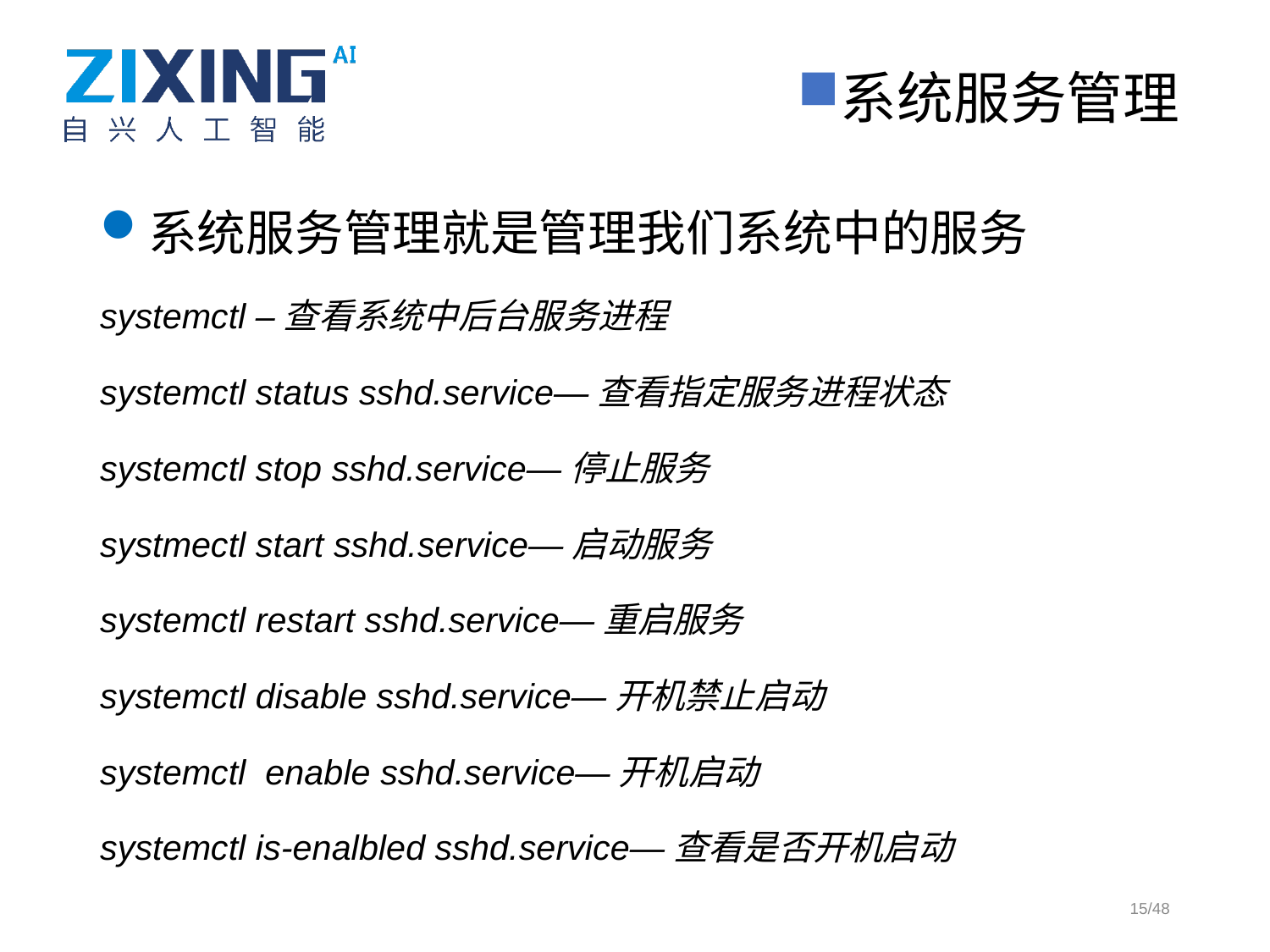

系统服务管理
系统服务管理就是管理我们系统中的服务
systemctl –查看系统中后台服务进程
systemctl status sshd.service—查看指定服务进程状态
systemctl stop sshd.service—停止服务
systmectl start sshd.service—启动服务
systemctl restart sshd.service—重启服务
systemctl disable sshd.service—开机禁止启动
systemctl  enable sshd.service—开机启动
systemctl is-enalbled sshd.service—查看是否开机启动

15/48